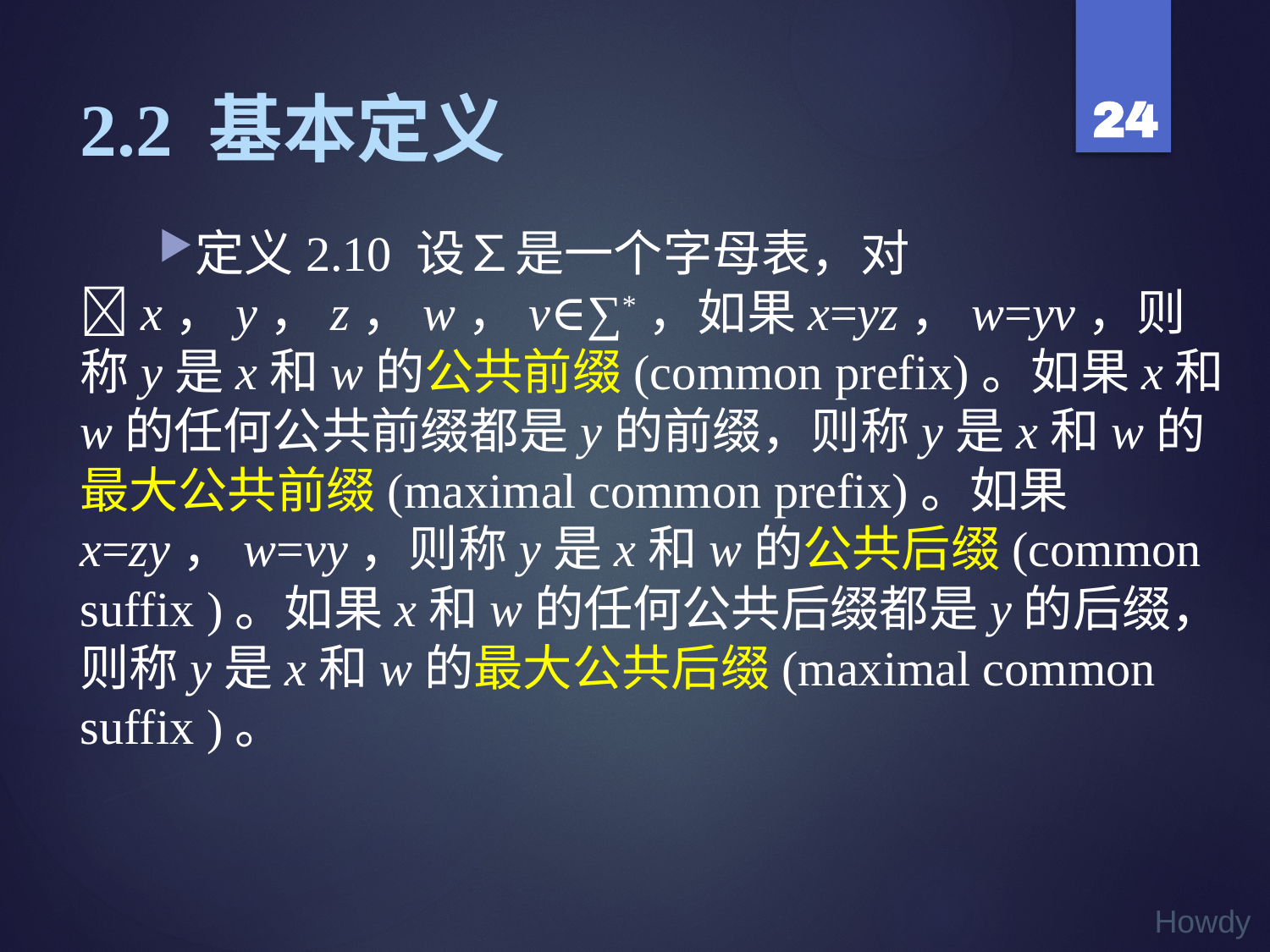

# 2.2 基本定义
定义2.10 设∑是一个字母表，对∀x，y，z，w，v∈∑*，如果x=yz，w=yv，则称y是x和w的公共前缀(common prefix)。如果x和w的任何公共前缀都是y的前缀，则称y是x和w的最大公共前缀(maximal common prefix)。如果x=zy，w=vy，则称y是x和w的公共后缀(common suffix )。如果x和w的任何公共后缀都是y的后缀，则称y是x和w的最大公共后缀(maximal common suffix )。